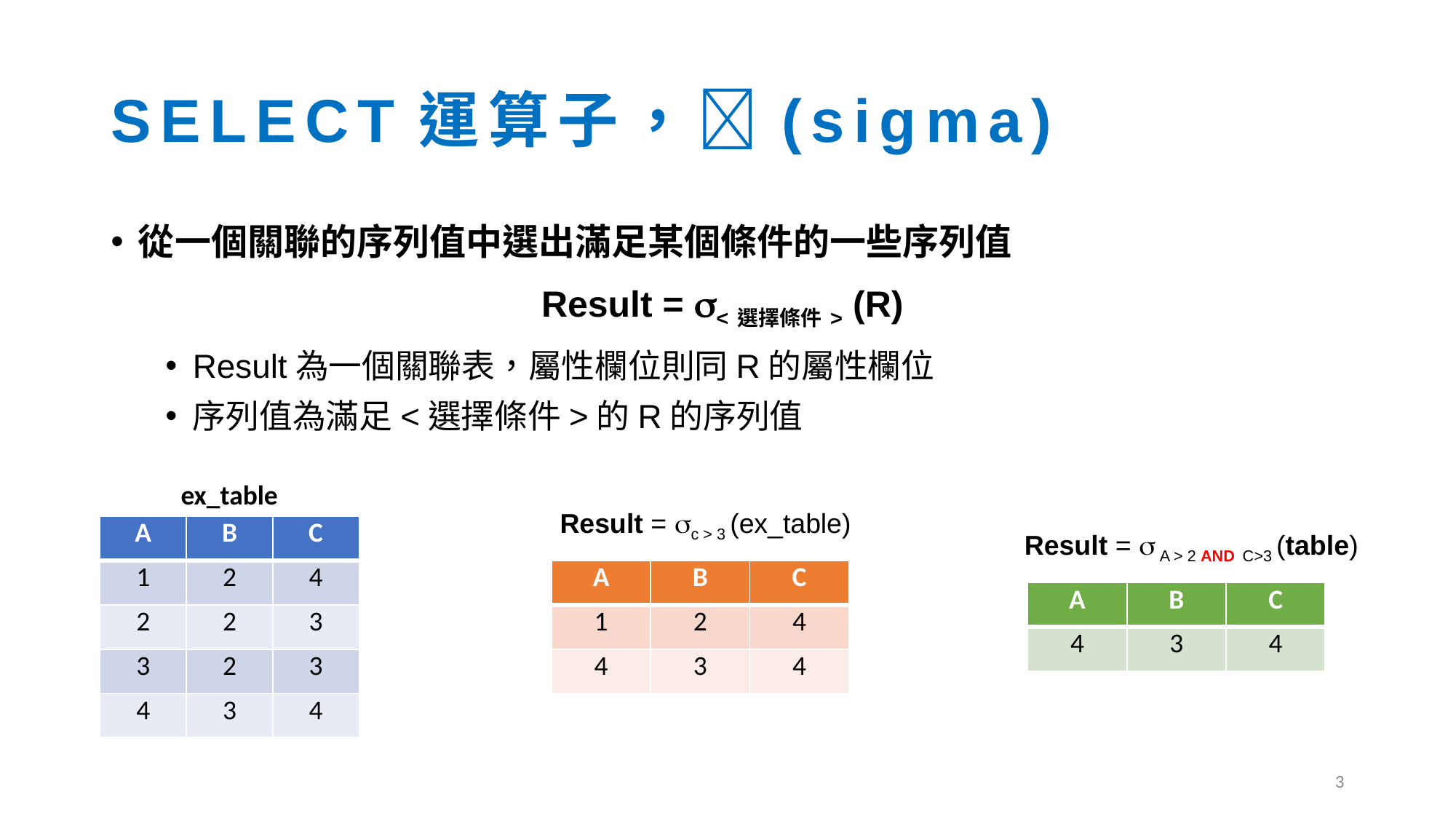

# SELECT運算子，σ(sigma)
從一個關聯的序列值中選出滿足某個條件的一些序列值
Result = σ<選擇條件> (R)
Result為一個關聯表，屬性欄位則同R的屬性欄位
序列值為滿足<選擇條件>的R的序列值

ex_table
Result = σc > 3 (ex_table)
| A | B | C |
| --- | --- | --- |
| 1 | 2 | 4 |
| 2 | 2 | 3 |
| 3 | 2 | 3 |
| 4 | 3 | 4 |
Result = σ A > 2 AND C>3 (table)
| A | B | C |
| --- | --- | --- |
| 1 | 2 | 4 |
| 4 | 3 | 4 |
| A | B | C |
| --- | --- | --- |
| 4 | 3 | 4 |
3